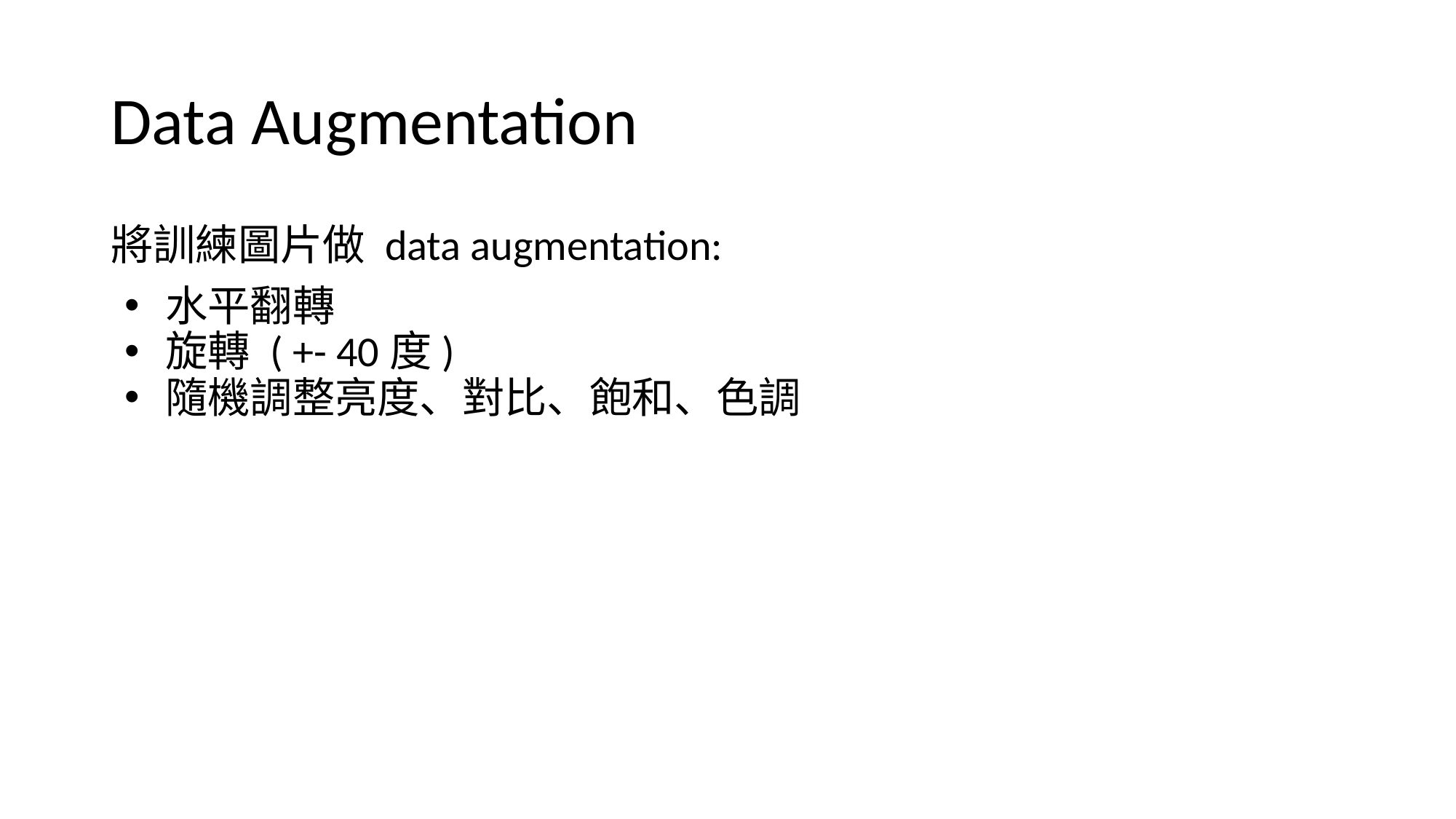

# Data Augmentation
將訓練圖片做 data augmentation:
水平翻轉
旋轉 ( +- 40度)
隨機調整亮度、對比、飽和、色調